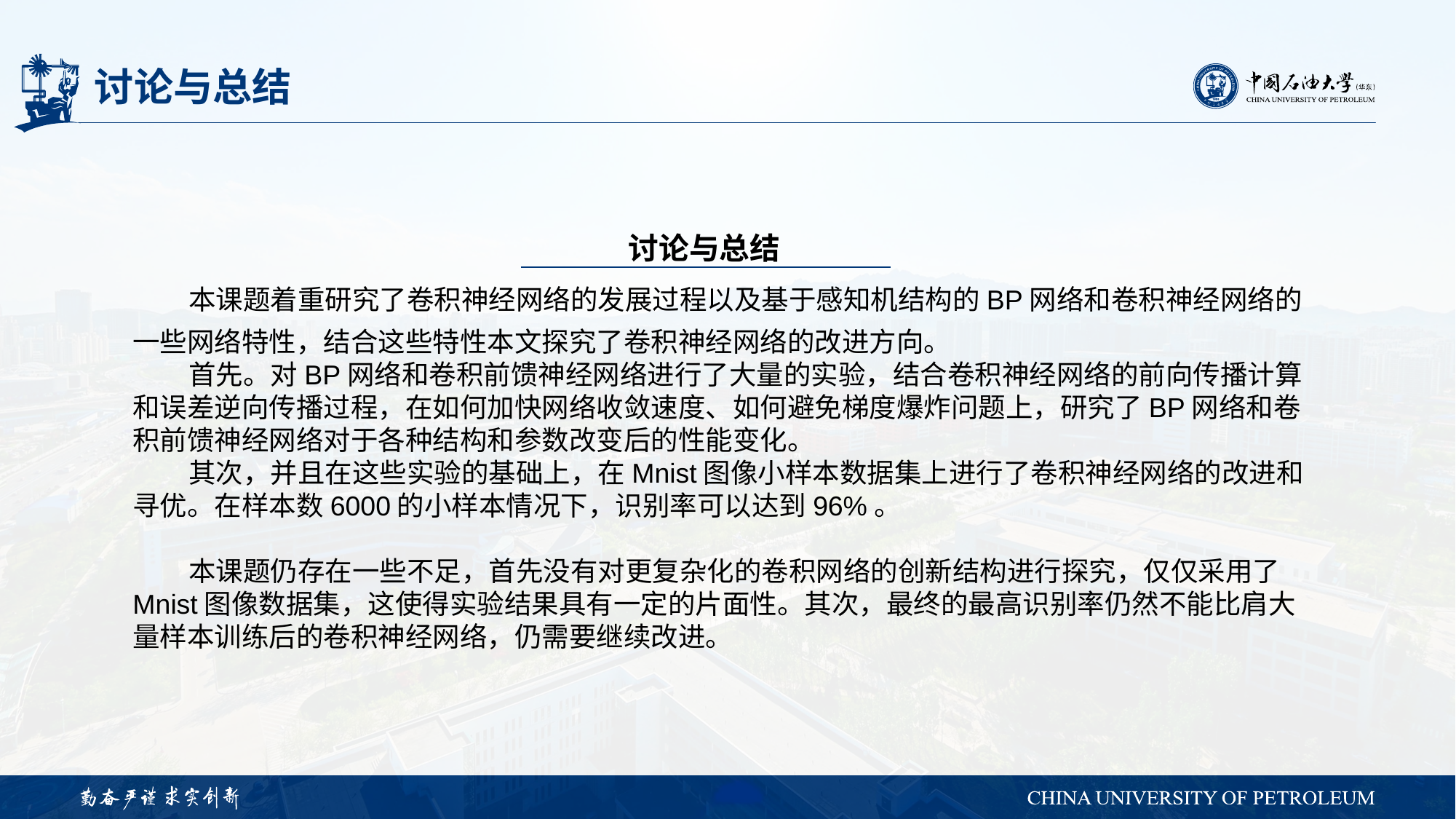

# 讨论与总结
讨论与总结
        本课题着重研究了卷积神经网络的发展过程以及基于感知机结构的BP网络和卷积神经网络的一些网络特性，结合这些特性本文探究了卷积神经网络的改进方向。
        首先。对BP网络和卷积前馈神经网络进行了大量的实验，结合卷积神经网络的前向传播计算和误差逆向传播过程，在如何加快网络收敛速度、如何避免梯度爆炸问题上，研究了BP网络和卷积前馈神经网络对于各种结构和参数改变后的性能变化。
        其次，并且在这些实验的基础上，在Mnist图像小样本数据集上进行了卷积神经网络的改进和寻优。在样本数6000的小样本情况下，识别率可以达到96%。

        本课题仍存在一些不足，首先没有对更复杂化的卷积网络的创新结构进行探究，仅仅采用了Mnist图像数据集，这使得实验结果具有一定的片面性。其次，最终的最高识别率仍然不能比肩大量样本训练后的卷积神经网络，仍需要继续改进。